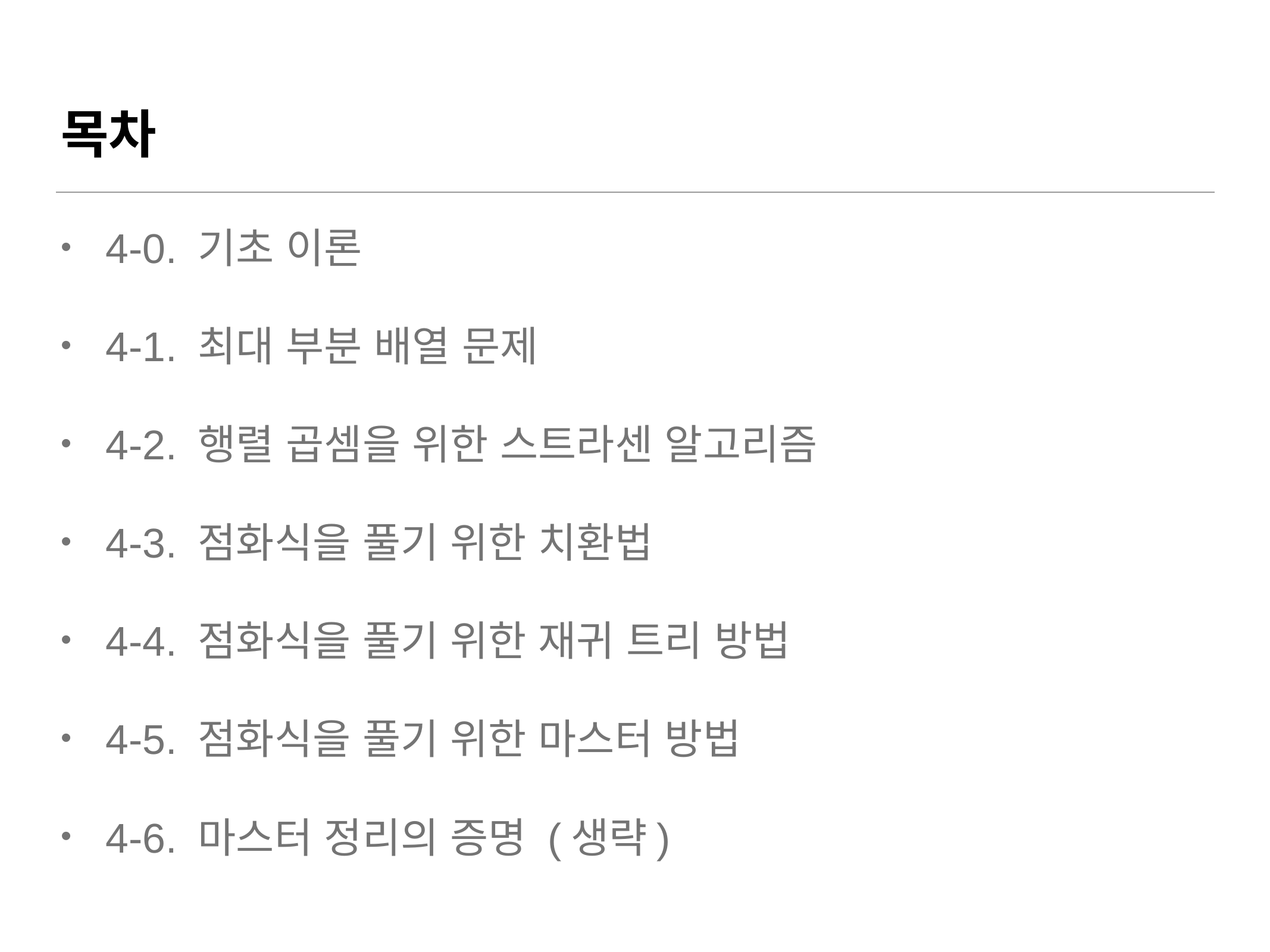

# 목차
4-0. 기초 이론
4-1. 최대 부분 배열 문제
4-2. 행렬 곱셈을 위한 스트라센 알고리즘
4-3. 점화식을 풀기 위한 치환법
4-4. 점화식을 풀기 위한 재귀 트리 방법
4-5. 점화식을 풀기 위한 마스터 방법
4-6. 마스터 정리의 증명 (생략)